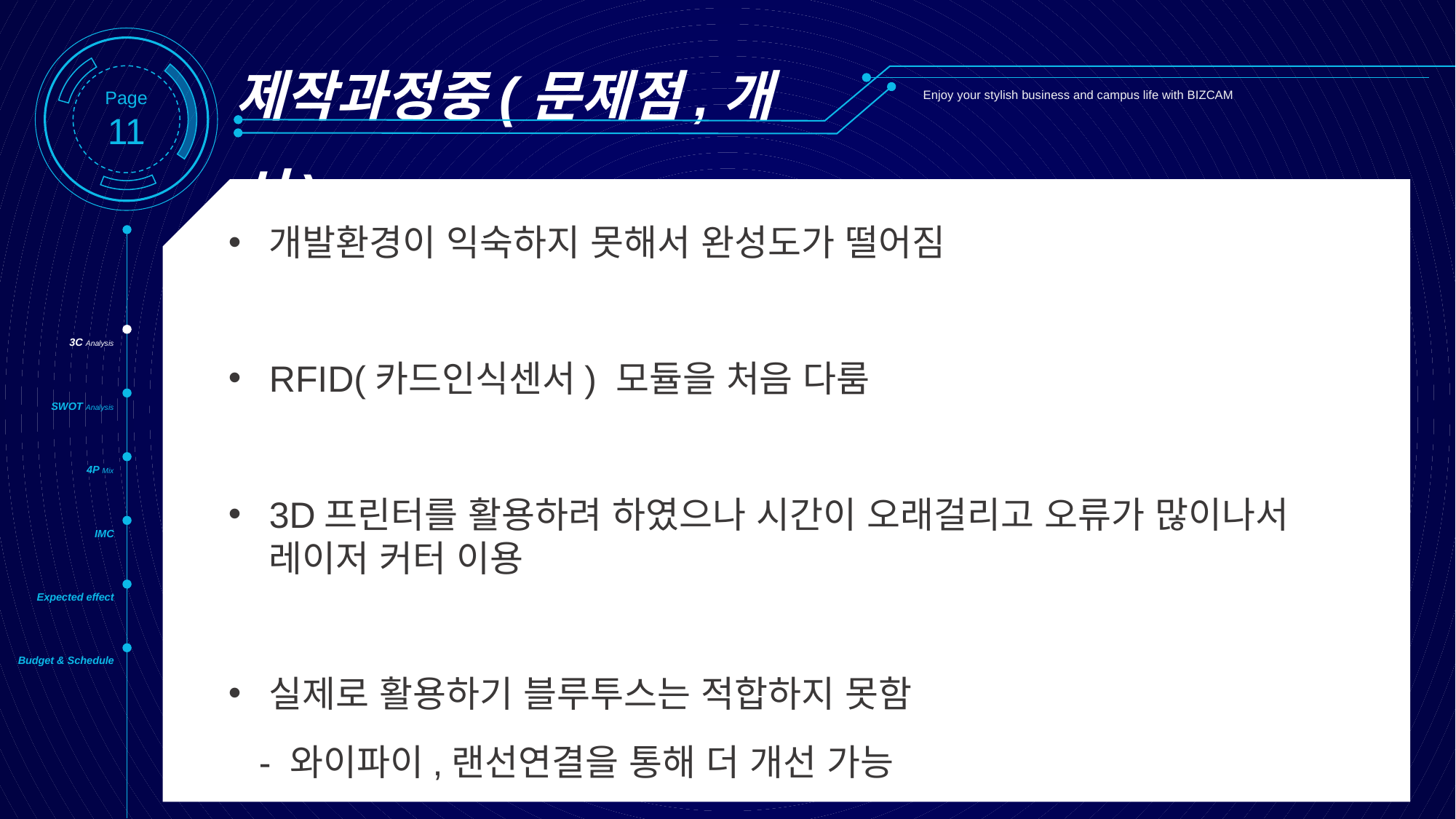

제작과정중(문제점,개선)

Page11

Enjoy your stylish business and campus life with BIZCAM

개발환경이 익숙하지 못해서 완성도가 떨어짐

RFID(카드인식센서) 모듈을 처음 다룸

3D프린터를 활용하려 하였으나 시간이 오래걸리고 오류가 많이나서 레이저 커터 이용

실제로 활용하기 블루투스는 적합하지 못함
   - 와이파이,랜선연결을 통해 더 개선 가능

3C Analysis
SWOT Analysis
4P Mix
IMC
Expected effect
Budget & Schedule